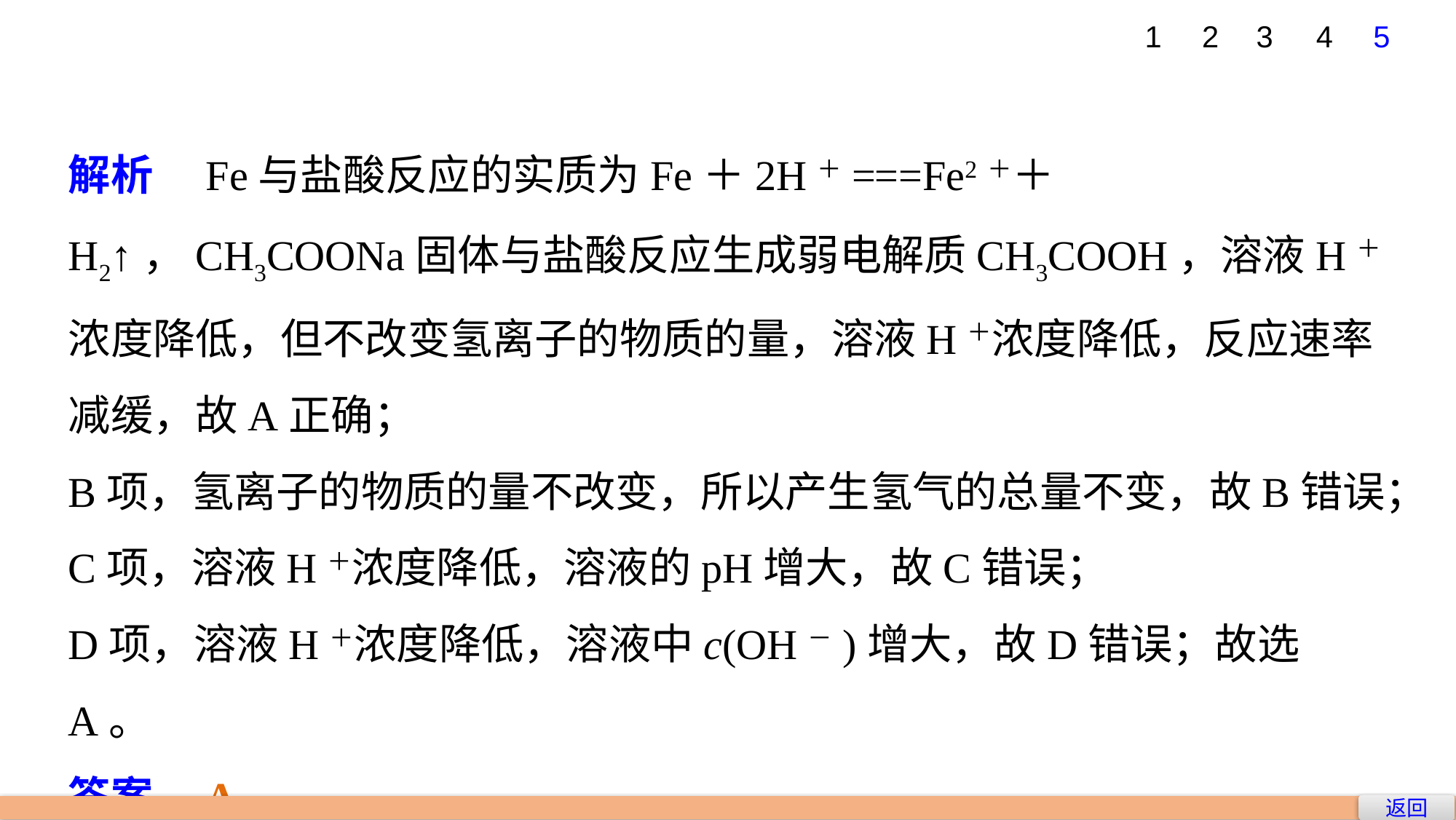

1
2
3
4
5
解析　Fe与盐酸反应的实质为Fe＋2H＋===Fe2＋＋H2↑，CH3COONa固体与盐酸反应生成弱电解质CH3COOH，溶液H＋浓度降低，但不改变氢离子的物质的量，溶液H＋浓度降低，反应速率减缓，故A正确；
B项，氢离子的物质的量不改变，所以产生氢气的总量不变，故B错误；
C项，溶液H＋浓度降低，溶液的pH增大，故C错误；
D项，溶液H＋浓度降低，溶液中c(OH－)增大，故D错误；故选A。
答案　A
返回